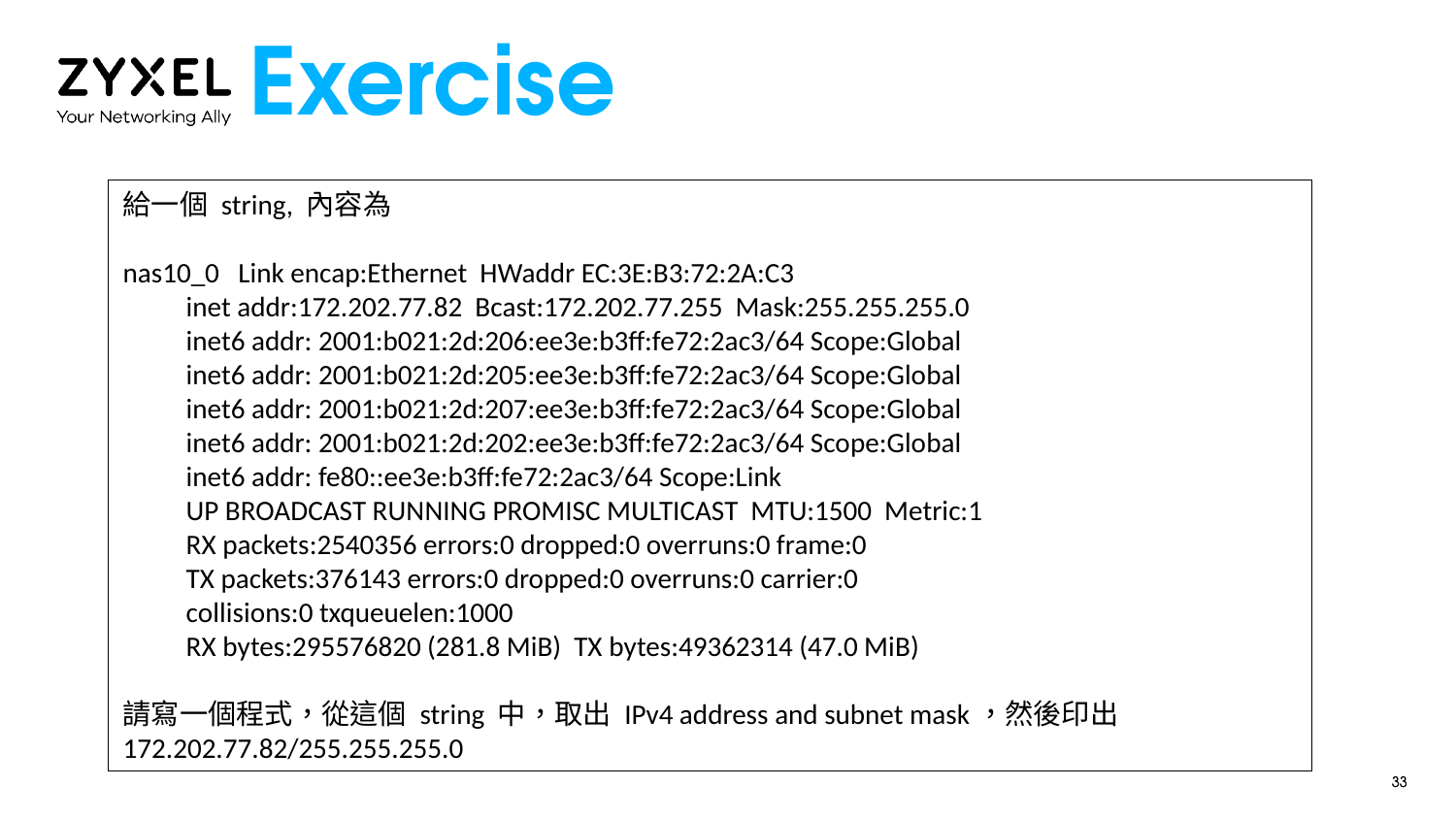

# Exercise
給一個 string, 內容為

nas10_0   Link encap:Ethernet  HWaddr EC:3E:B3:72:2A:C3
          inet addr:172.202.77.82  Bcast:172.202.77.255  Mask:255.255.255.0
          inet6 addr: 2001:b021:2d:206:ee3e:b3ff:fe72:2ac3/64 Scope:Global
          inet6 addr: 2001:b021:2d:205:ee3e:b3ff:fe72:2ac3/64 Scope:Global
          inet6 addr: 2001:b021:2d:207:ee3e:b3ff:fe72:2ac3/64 Scope:Global
          inet6 addr: 2001:b021:2d:202:ee3e:b3ff:fe72:2ac3/64 Scope:Global
          inet6 addr: fe80::ee3e:b3ff:fe72:2ac3/64 Scope:Link
          UP BROADCAST RUNNING PROMISC MULTICAST  MTU:1500  Metric:1
          RX packets:2540356 errors:0 dropped:0 overruns:0 frame:0
          TX packets:376143 errors:0 dropped:0 overruns:0 carrier:0
          collisions:0 txqueuelen:1000
          RX bytes:295576820 (281.8 MiB)  TX bytes:49362314 (47.0 MiB)

請寫一個程式，從這個 string 中，取出 IPv4 address and subnet mask，然後印出 172.202.77.82/255.255.255.0